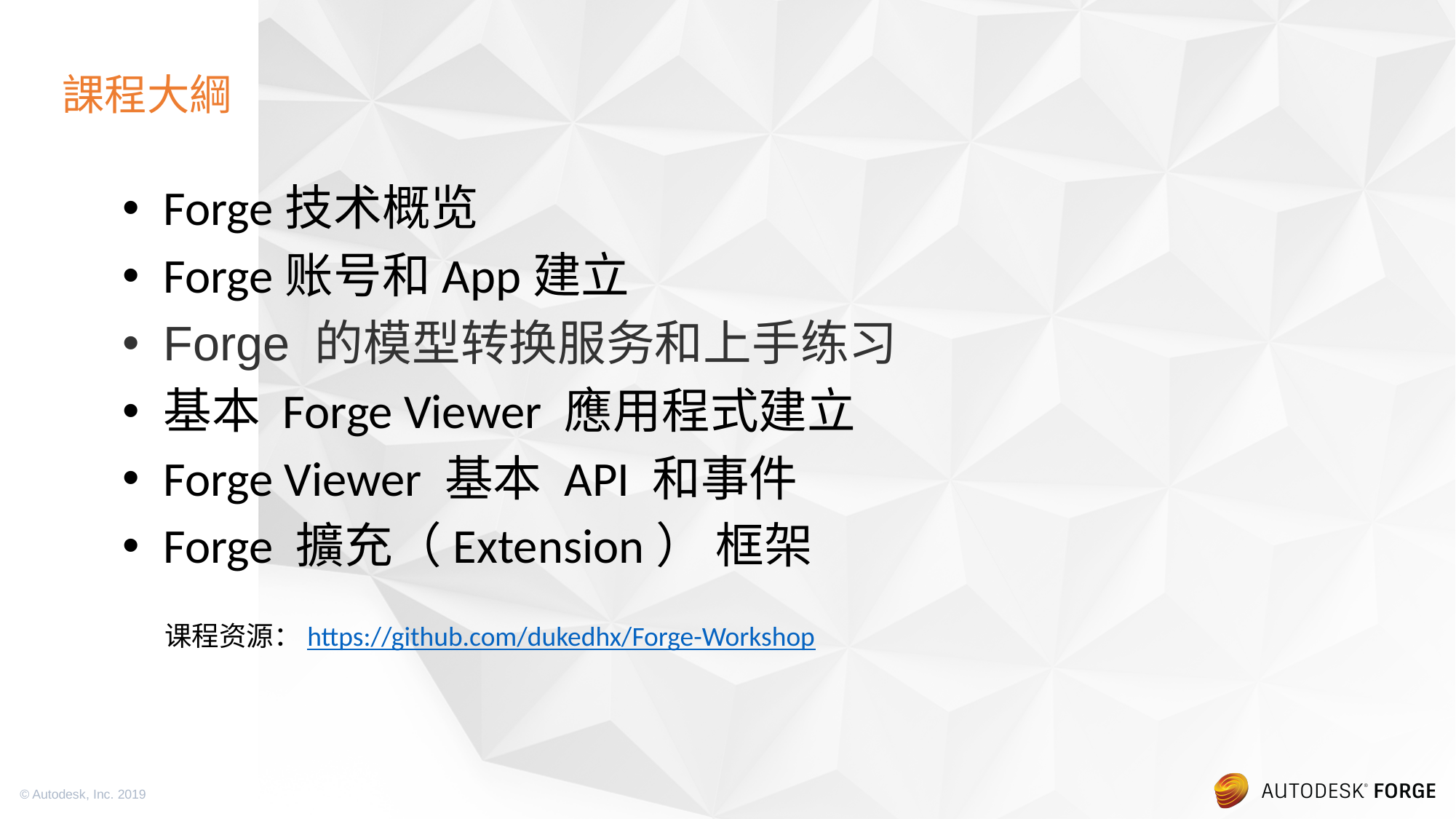

# 課程大綱
Forge技术概览
Forge账号和App建立
Forge 的模型转换服务和上手练习
基本 Forge Viewer 應用程式建立
Forge Viewer 基本 API 和事件
Forge 擴充（Extension） 框架
课程资源：https://github.com/dukedhx/Forge-Workshop